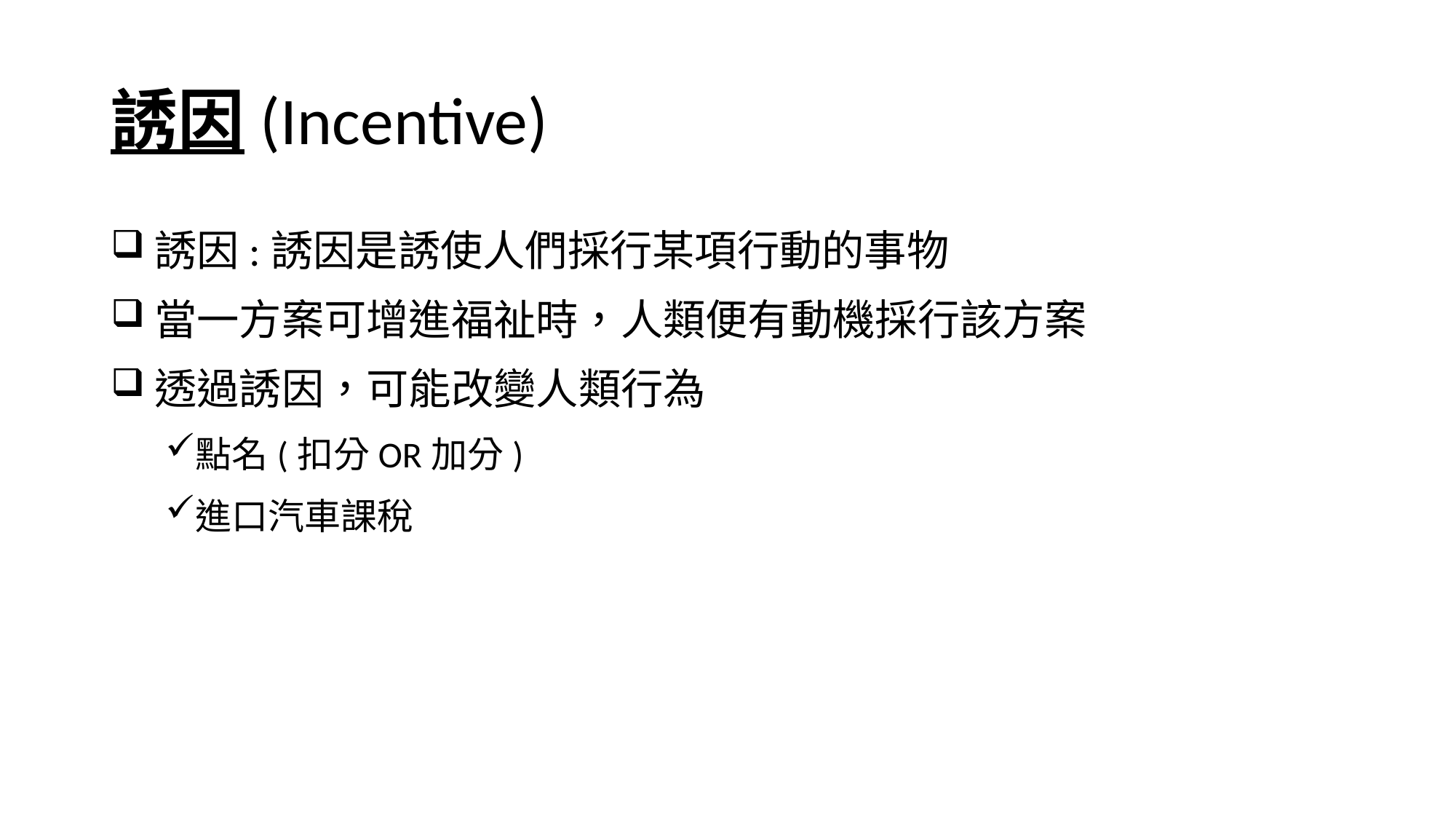

# 誘因(Incentive)
誘因:誘因是誘使人們採行某項行動的事物
當一方案可增進福祉時，人類便有動機採行該方案
透過誘因，可能改變人類行為
點名(扣分OR加分)
進口汽車課稅